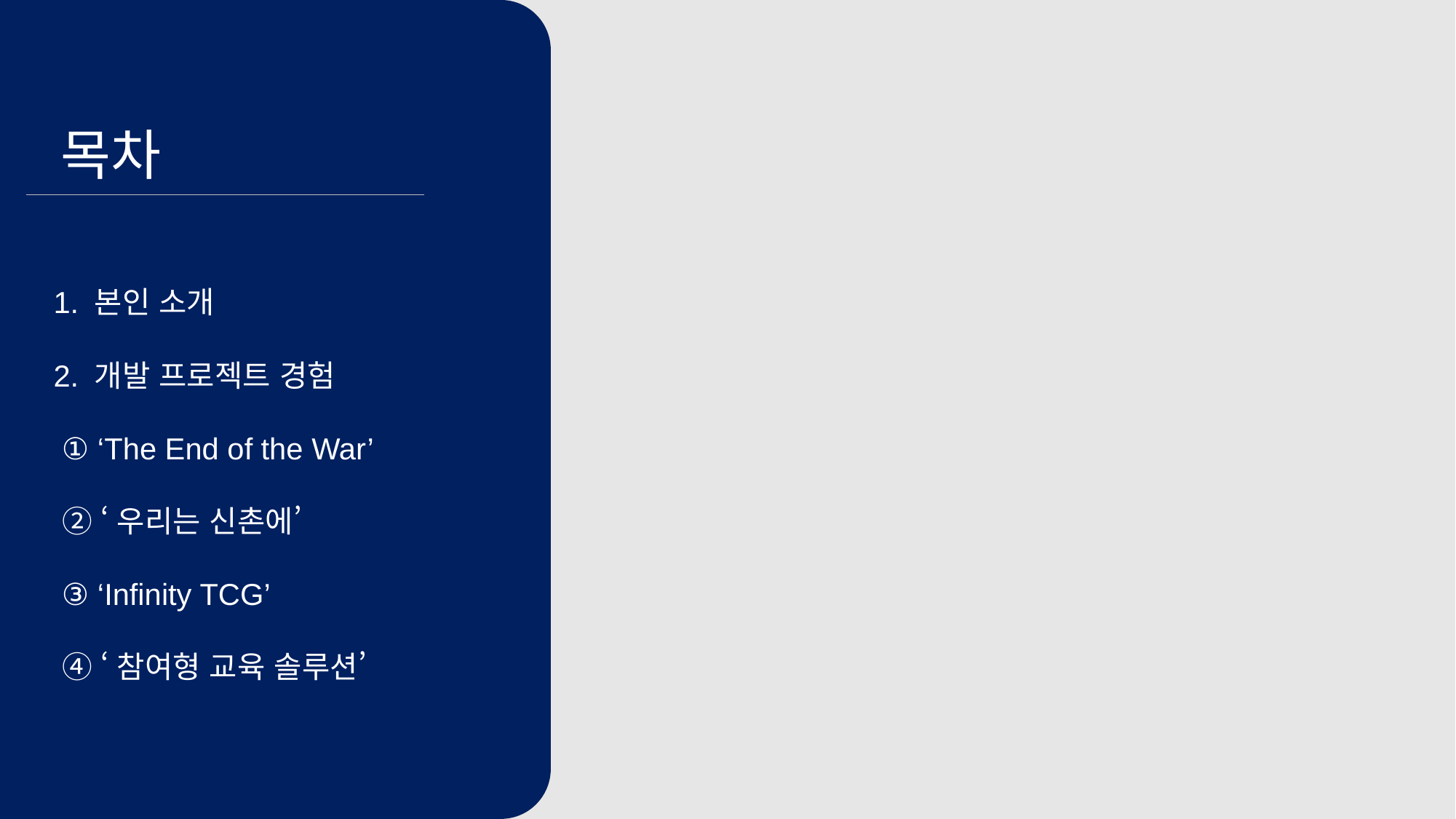

목차

1. 본인 소개
2. 개발 프로젝트 경험
 ① ‘The End of the War’
 ② ‘우리는 신촌에’
 ③ ‘Infinity TCG’
 ④ ‘참여형 교육 솔루션’